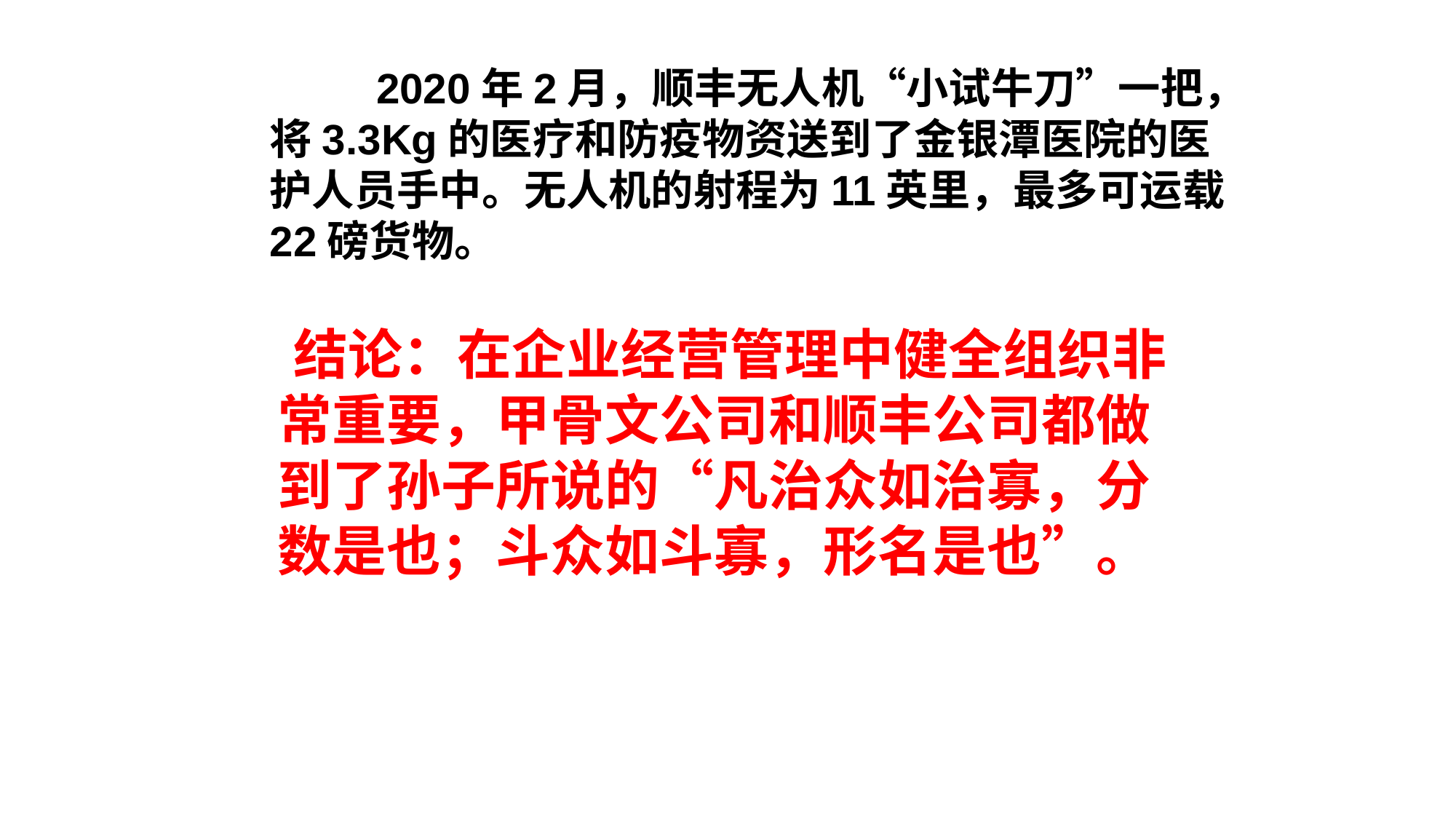

2020年2月，顺丰无人机“小试牛刀”一把，将3.3Kg的医疗和防疫物资送到了金银潭医院的医护人员手中。无人机的射程为11英里，最多可运载22磅货物。
 结论：在企业经营管理中健全组织非常重要，甲骨文公司和顺丰公司都做到了孙子所说的“凡治众如治寡，分数是也；斗众如斗寡，形名是也”。